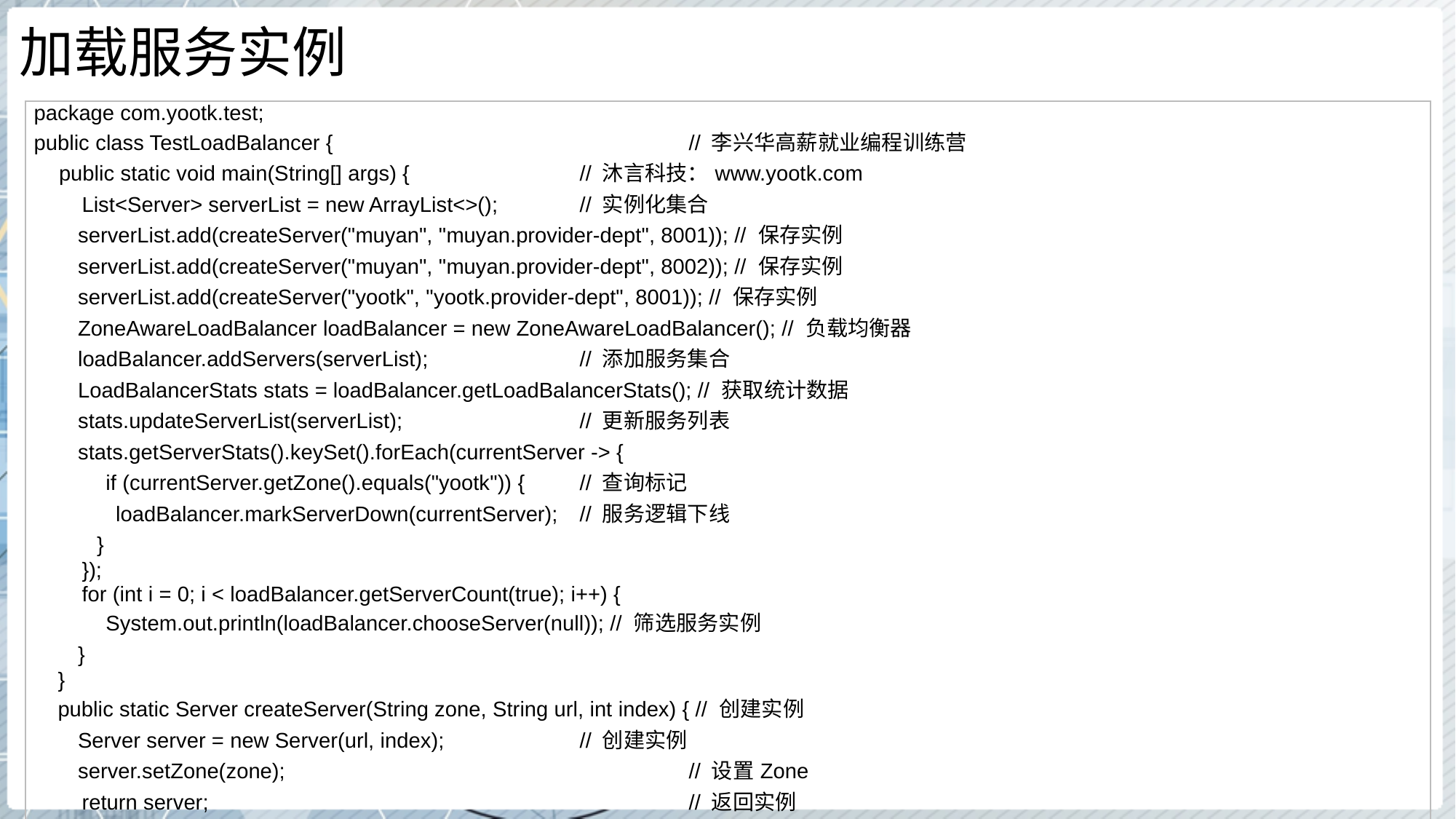

# 加载服务实例
| package com.yootk.test; public class TestLoadBalancer { // 李兴华高薪就业编程训练营 public static void main(String[] args) { // 沐言科技：www.yootk.com List<Server> serverList = new ArrayList<>(); // 实例化集合 serverList.add(createServer("muyan", "muyan.provider-dept", 8001)); // 保存实例 serverList.add(createServer("muyan", "muyan.provider-dept", 8002)); // 保存实例 serverList.add(createServer("yootk", "yootk.provider-dept", 8001)); // 保存实例 ZoneAwareLoadBalancer loadBalancer = new ZoneAwareLoadBalancer(); // 负载均衡器 loadBalancer.addServers(serverList); // 添加服务集合 LoadBalancerStats stats = loadBalancer.getLoadBalancerStats(); // 获取统计数据 stats.updateServerList(serverList); // 更新服务列表 stats.getServerStats().keySet().forEach(currentServer -> { if (currentServer.getZone().equals("yootk")) { // 查询标记 loadBalancer.markServerDown(currentServer); // 服务逻辑下线 } }); for (int i = 0; i < loadBalancer.getServerCount(true); i++) { System.out.println(loadBalancer.chooseServer(null)); // 筛选服务实例 } } public static Server createServer(String zone, String url, int index) { // 创建实例 Server server = new Server(url, index); // 创建实例 server.setZone(zone); // 设置Zone return server; // 返回实例 } } |
| --- |